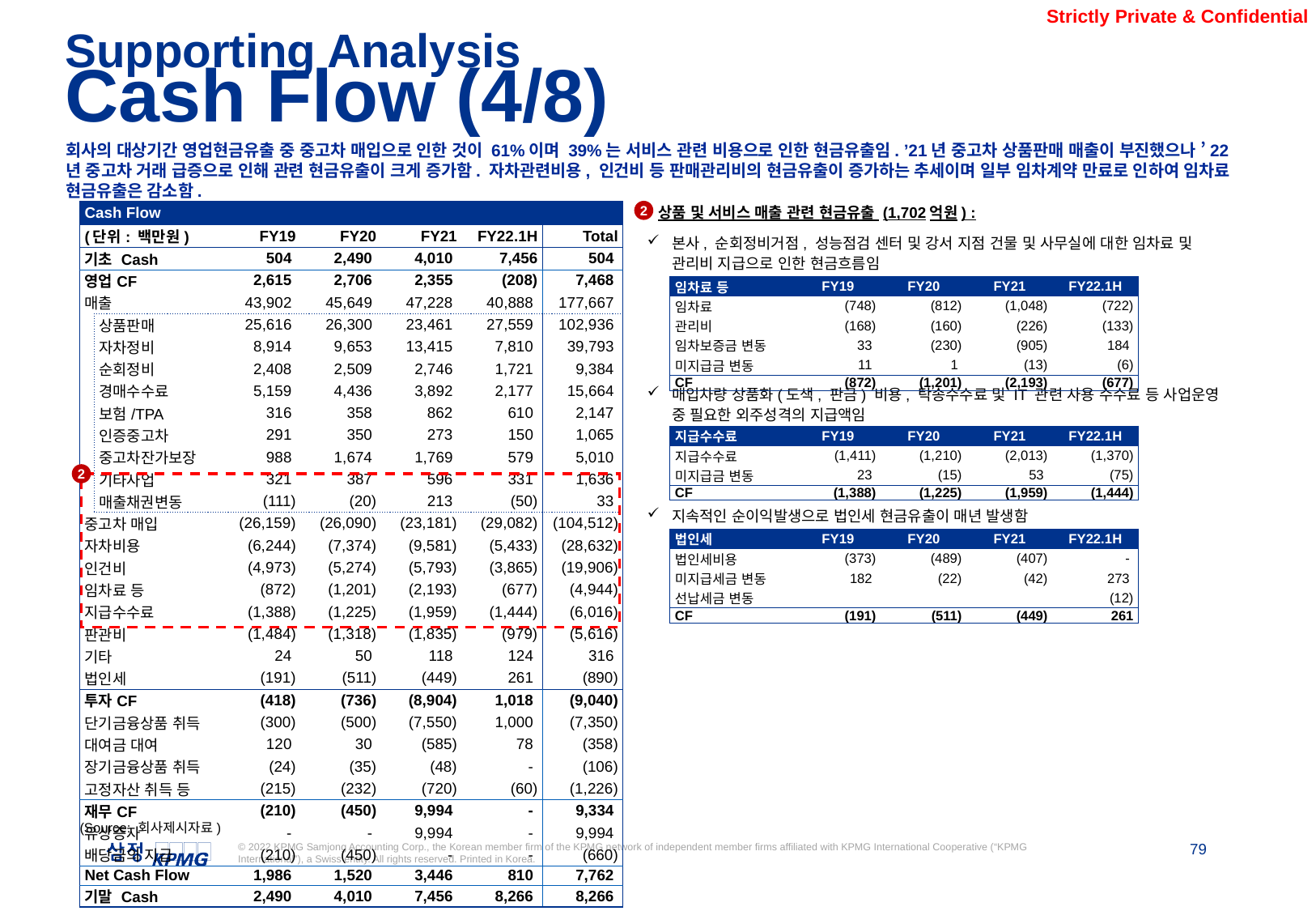

Supporting Analysis
Cash Flow (4/8)
회사의 대상기간 영업현금유출 중 중고차 매입으로 인한 것이 61%이며 39%는 서비스 관련 비용으로 인한 현금유출임. ’21년 중고차 상품판매 매출이 부진했으나 ’22년 중고차 거래 급증으로 인해 관련 현금유출이 크게 증가함. 자차관련비용, 인건비 등 판매관리비의 현금유출이 증가하는 추세이며 일부 임차계약 만료로 인하여 임차료 현금유출은 감소함.
2
상품 및 서비스 매출 관련 현금유출 (1,702억원) :
본사, 순회정비거점, 성능점검 센터 및 강서 지점 건물 및 사무실에 대한 임차료 및 관리비 지급으로 인한 현금흐름임

매입차량 상품화(도색, 판금) 비용, 탁송수수료 및 IT 관련 사용 수수료 등 사업운영 중 필요한 외주성격의 지급액임

지속적인 순이익발생으로 법인세 현금유출이 매년 발생함

| Cash Flow |  |  |  |  |  |  |
| --- | --- | --- | --- | --- | --- | --- |
| (단위: 백만원) |  | FY19 | FY20 | FY21 | FY22.1H | Total |
| 기초 Cash |  | 504 | 2,490 | 4,010 | 7,456 | 504 |
| 영업CF |  | 2,615 | 2,706 | 2,355 | (208) | 7,468 |
| 매출 |  | 43,902 | 45,649 | 47,228 | 40,888 | 177,667 |
|  | 상품판매 | 25,616 | 26,300 | 23,461 | 27,559 | 102,936 |
|  | 자차정비 | 8,914 | 9,653 | 13,415 | 7,810 | 39,793 |
|  | 순회정비 | 2,408 | 2,509 | 2,746 | 1,721 | 9,384 |
|  | 경매수수료 | 5,159 | 4,436 | 3,892 | 2,177 | 15,664 |
|  | 보험/TPA | 316 | 358 | 862 | 610 | 2,147 |
|  | 인증중고차 | 291 | 350 | 273 | 150 | 1,065 |
|  | 중고차잔가보장 | 988 | 1,674 | 1,769 | 579 | 5,010 |
|  | 기타사업 | 321 | 387 | 596 | 331 | 1,636 |
|  | 매출채권변동 | (111) | (20) | 213 | (50) | 33 |
| 중고차 매입 |  | (26,159) | (26,090) | (23,181) | (29,082) | (104,512) |
| 자차비용 |  | (6,244) | (7,374) | (9,581) | (5,433) | (28,632) |
| 인건비 |  | (4,973) | (5,274) | (5,793) | (3,865) | (19,906) |
| 임차료 등 |  | (872) | (1,201) | (2,193) | (677) | (4,944) |
| 지급수수료 |  | (1,388) | (1,225) | (1,959) | (1,444) | (6,016) |
| 판관비 |  | (1,484) | (1,318) | (1,835) | (979) | (5,616) |
| 기타 |  | 24 | 50 | 118 | 124 | 316 |
| 법인세 |  | (191) | (511) | (449) | 261 | (890) |
| 투자CF |  | (418) | (736) | (8,904) | 1,018 | (9,040) |
| 단기금융상품 취득 |  | (300) | (500) | (7,550) | 1,000 | (7,350) |
| 대여금 대여 |  | 120 | 30 | (585) | 78 | (358) |
| 장기금융상품 취득 |  | (24) | (35) | (48) | - | (106) |
| 고정자산 취득 등 |  | (215) | (232) | (720) | (60) | (1,226) |
| 재무CF |  | (210) | (450) | 9,994 | - | 9,334 |
| 유상증자 |  | - | - | 9,994 | - | 9,994 |
| 배당금의 지급 |  | (210) | (450) | - | - | (660) |
| Net Cash Flow |  | 1,986 | 1,520 | 3,446 | 810 | 7,762 |
| 기말 Cash |  | 2,490 | 4,010 | 7,456 | 8,266 | 8,266 |
| 임차료 등 | FY19 | FY20 | FY21 | FY22.1H |
| --- | --- | --- | --- | --- |
| 임차료 | (748) | (812) | (1,048) | (722) |
| 관리비 | (168) | (160) | (226) | (133) |
| 임차보증금 변동 | 33 | (230) | (905) | 184 |
| 미지급금 변동 | 11 | 1 | (13) | (6) |
| CF | (872) | (1,201) | (2,193) | (677) |
| 지급수수료 | FY19 | FY20 | FY21 | FY22.1H |
| --- | --- | --- | --- | --- |
| 지급수수료 | (1,411) | (1,210) | (2,013) | (1,370) |
| 미지급금 변동 | 23 | (15) | 53 | (75) |
| CF | (1,388) | (1,225) | (1,959) | (1,444) |
2

| 법인세 | FY19 | FY20 | FY21 | FY22.1H |
| --- | --- | --- | --- | --- |
| 법인세비용 | (373) | (489) | (407) | - |
| 미지급세금 변동 | 182 | (22) | (42) | 273 |
| 선납세금 변동 |  |  |  | (12) |
| CF | (191) | (511) | (449) | 261 |
(Source: 회사제시자료)